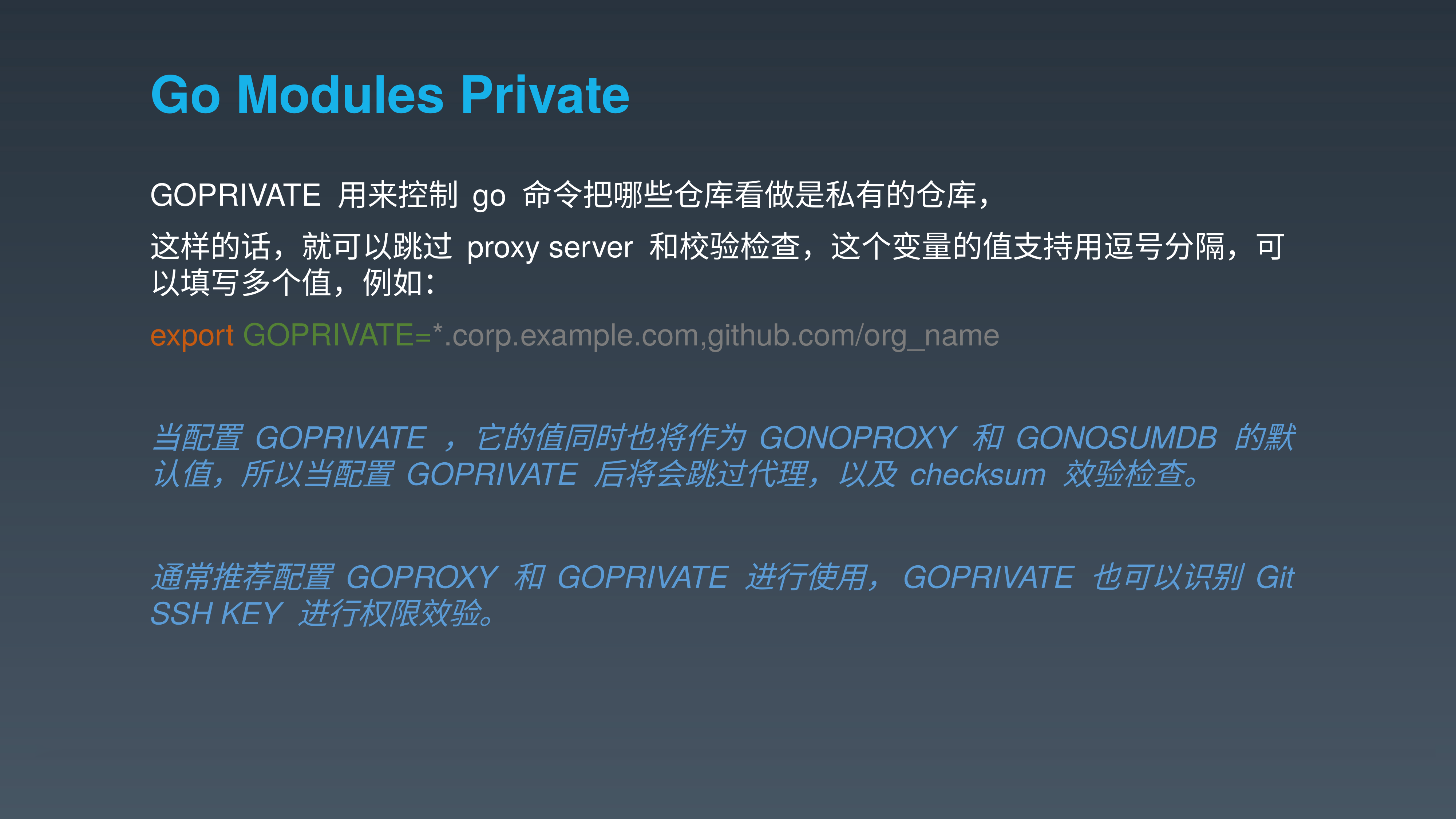

# Go Modules Private
GOPRIVATE 用来控制 go 命令把哪些仓库看做是私有的仓库，
这样的话，就可以跳过 proxy server 和校验检查，这个变量的值支持用逗号分隔，可以填写多个值，例如：
export GOPRIVATE=*.corp.example.com,github.com/org_name

当配置 GOPRIVATE ，它的值同时也将作为 GONOPROXY 和 GONOSUMDB 的默认值，所以当配置 GOPRIVATE 后将会跳过代理，以及 checksum 效验检查。

通常推荐配置 GOPROXY 和 GOPRIVATE 进行使用，GOPRIVATE 也可以识别 Git SSH KEY 进行权限效验。